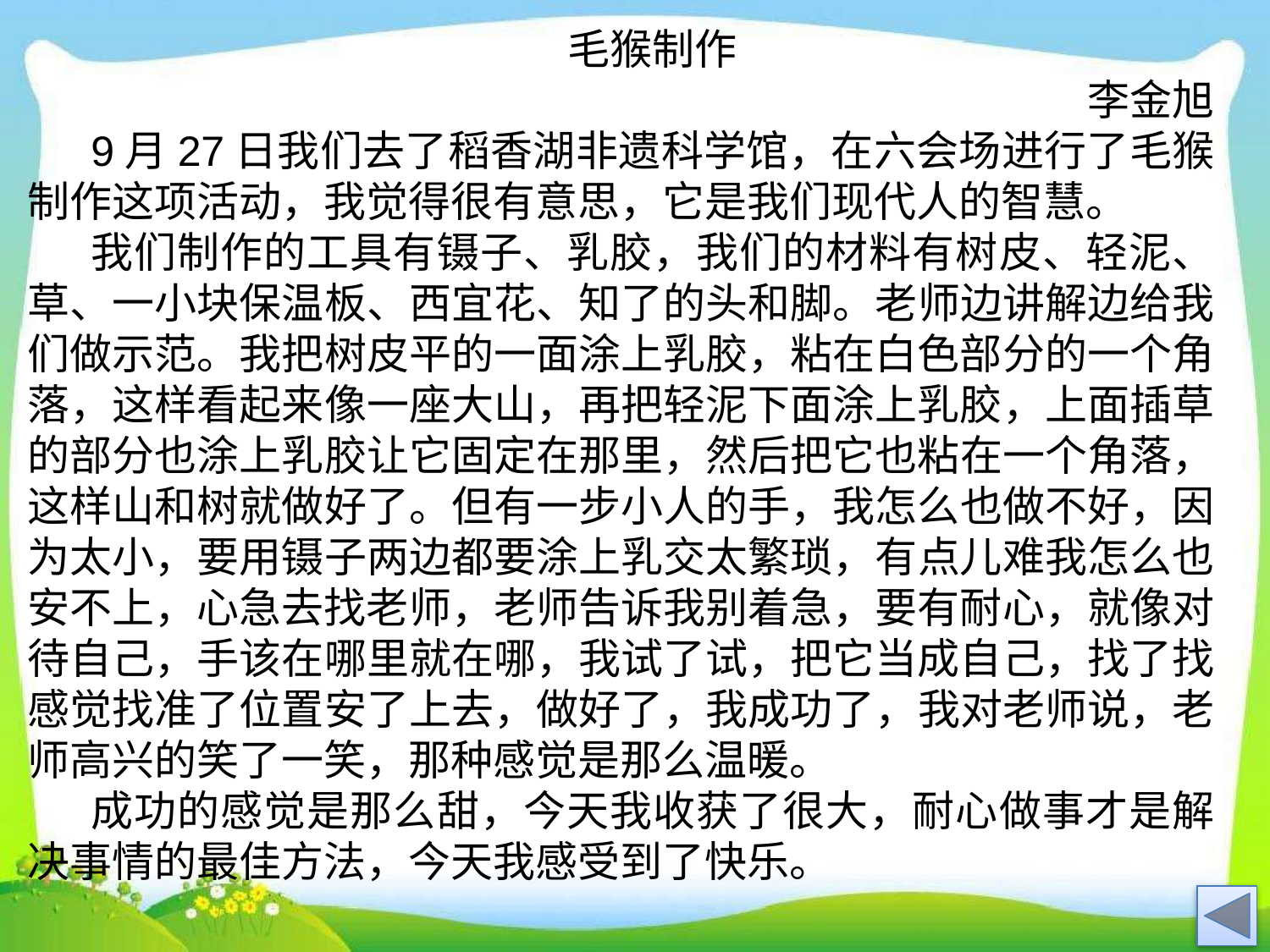

毛猴制作
李金旭
9月27日我们去了稻香湖非遗科学馆，在六会场进行了毛猴制作这项活动，我觉得很有意思，它是我们现代人的智慧。
我们制作的工具有镊子、乳胶，我们的材料有树皮、轻泥、草、一小块保温板、西宜花、知了的头和脚。老师边讲解边给我们做示范。我把树皮平的一面涂上乳胶，粘在白色部分的一个角落，这样看起来像一座大山，再把轻泥下面涂上乳胶，上面插草的部分也涂上乳胶让它固定在那里，然后把它也粘在一个角落，这样山和树就做好了。但有一步小人的手，我怎么也做不好，因为太小，要用镊子两边都要涂上乳交太繁琐，有点儿难我怎么也安不上，心急去找老师，老师告诉我别着急，要有耐心，就像对待自己，手该在哪里就在哪，我试了试，把它当成自己，找了找感觉找准了位置安了上去，做好了，我成功了，我对老师说，老师高兴的笑了一笑，那种感觉是那么温暖。
成功的感觉是那么甜，今天我收获了很大，耐心做事才是解决事情的最佳方法，今天我感受到了快乐。